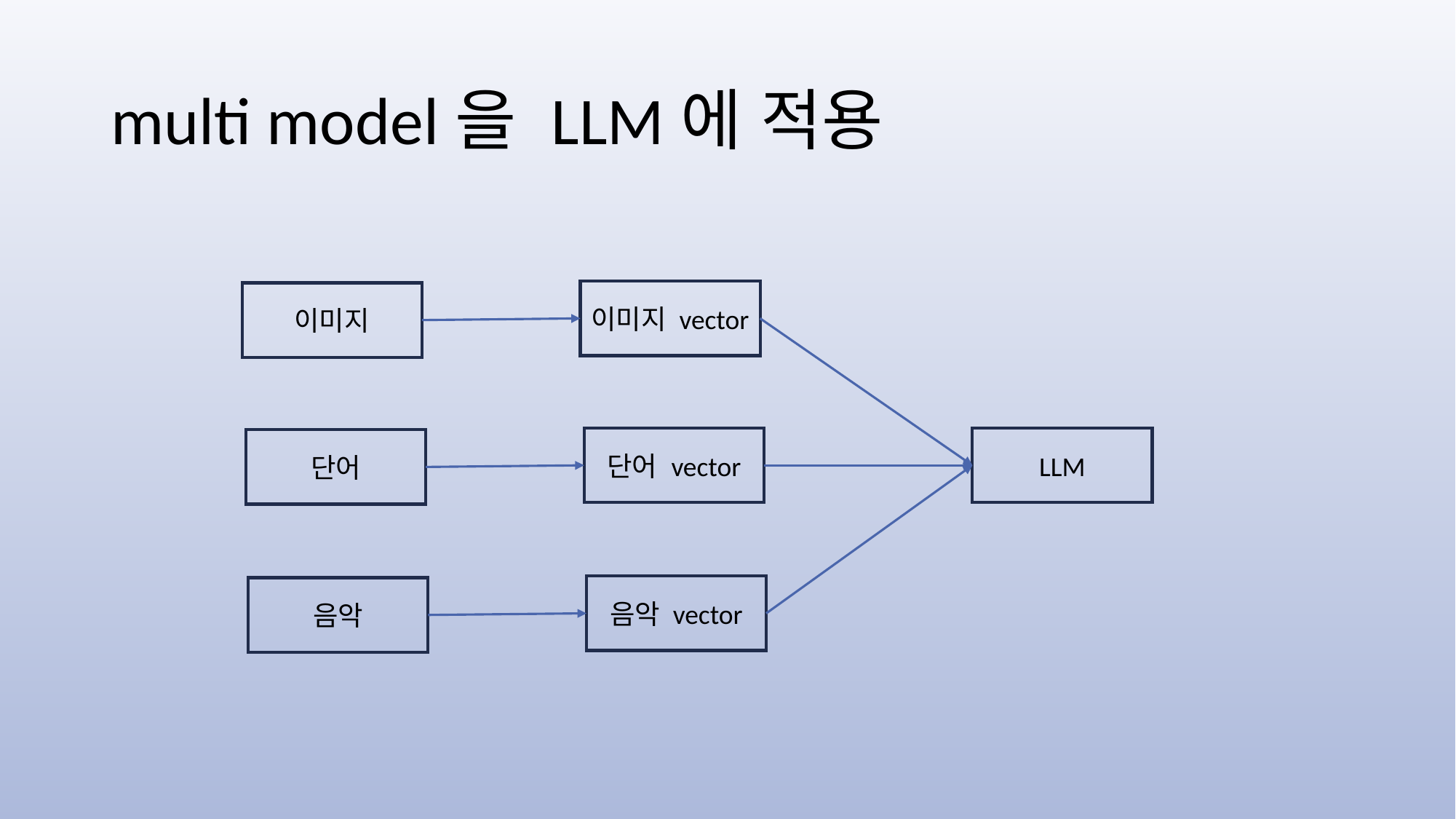

# multi model을 LLM에 적용
이미지 vector
이미지
단어 vector
LLM
단어
음악 vector
음악